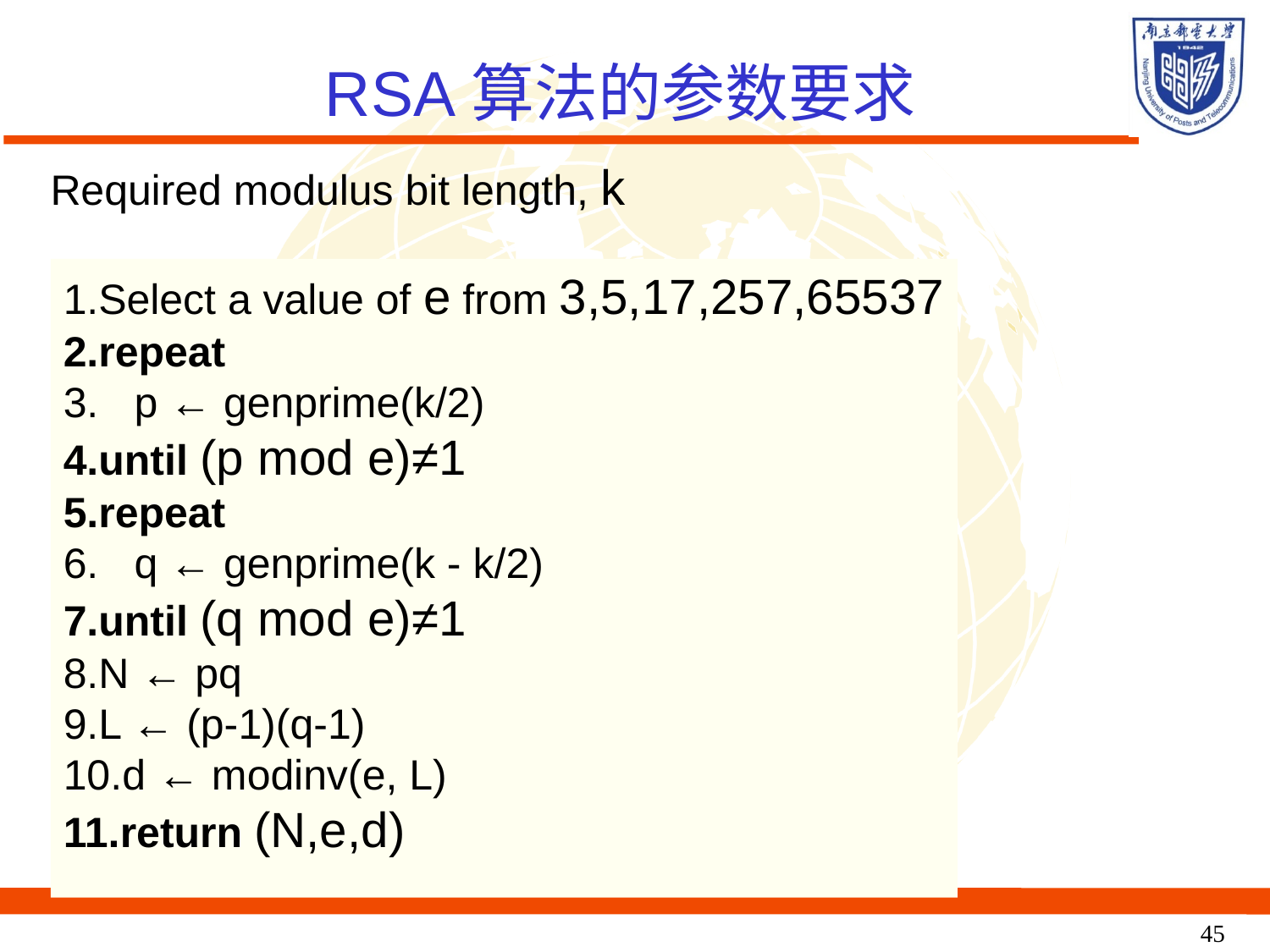

RSA算法的参数要求
Required modulus bit length, k
Select a value of e from 3,5,17,257,65537
repeat
   p ← genprime(k/2)
until (p mod e)≠1
repeat
   q ← genprime(k - k/2)
until (q mod e)≠1
N ← pq
L ← (p-1)(q-1)
d ← modinv(e, L)
return (N,e,d)

45